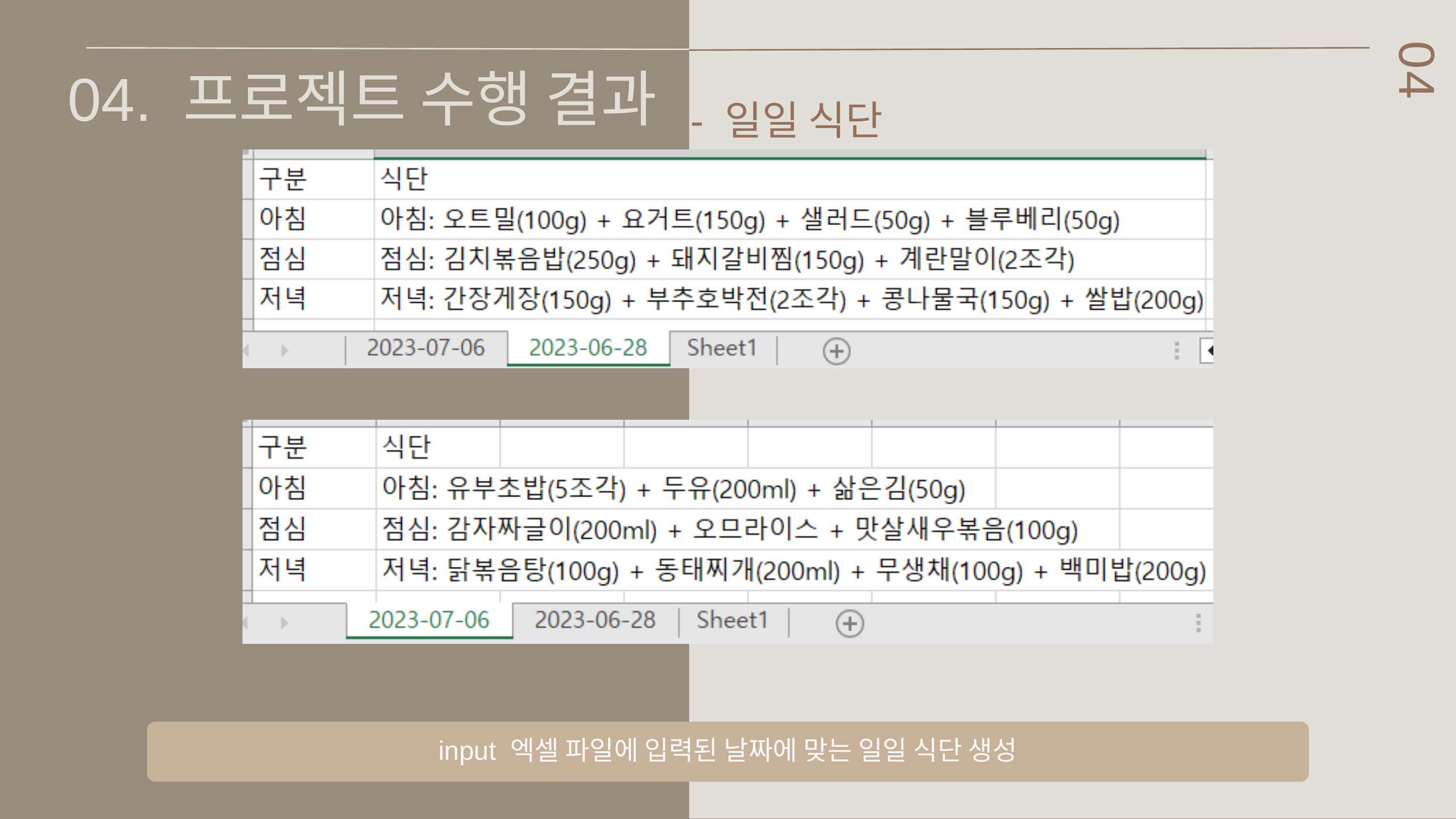

04. 프로젝트 수행 결과
04
- 일일 식단

input 엑셀 파일에 입력된 날짜에 맞는 일일 식단 생성